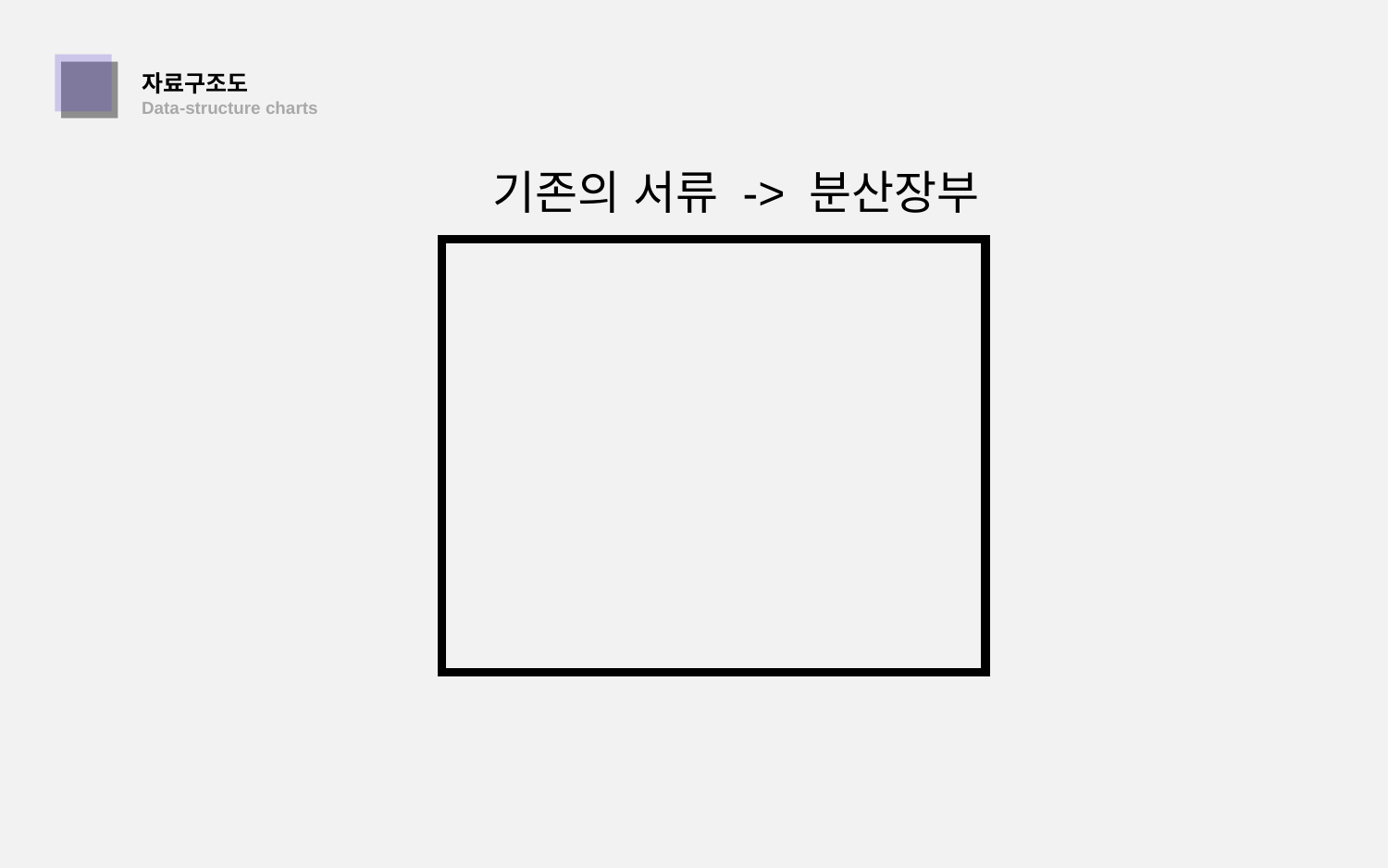

자료구조도
Data-structure charts
01
기존의 서류 -> 분산장부